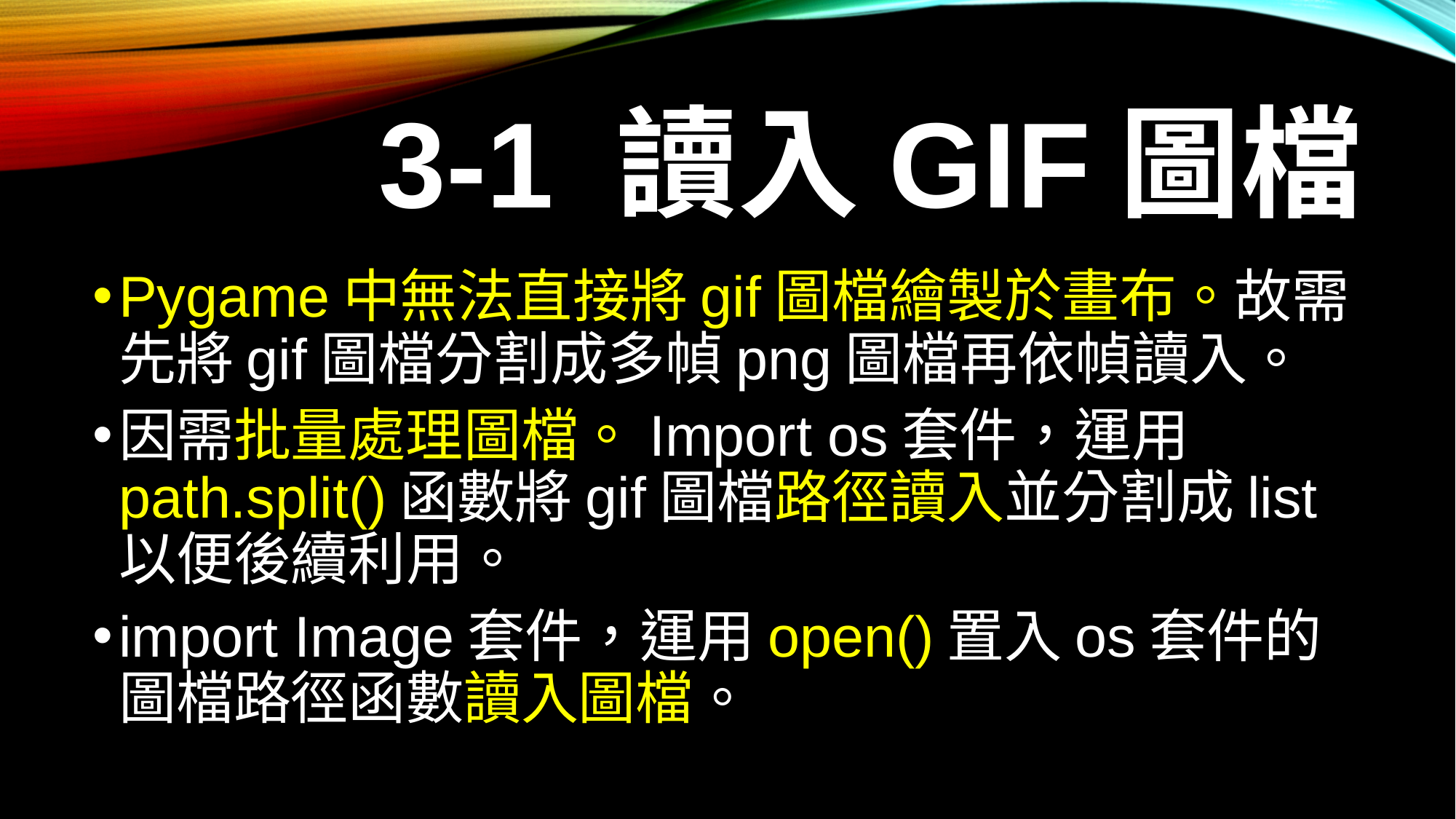

# 3-1 讀入gif圖檔
Pygame中無法直接將gif圖檔繪製於畫布。故需先將gif圖檔分割成多幀png圖檔再依幀讀入。
因需批量處理圖檔。Import os套件，運用path.split()函數將gif圖檔路徑讀入並分割成list以便後續利用。
import Image套件，運用open()置入os套件的圖檔路徑函數讀入圖檔。